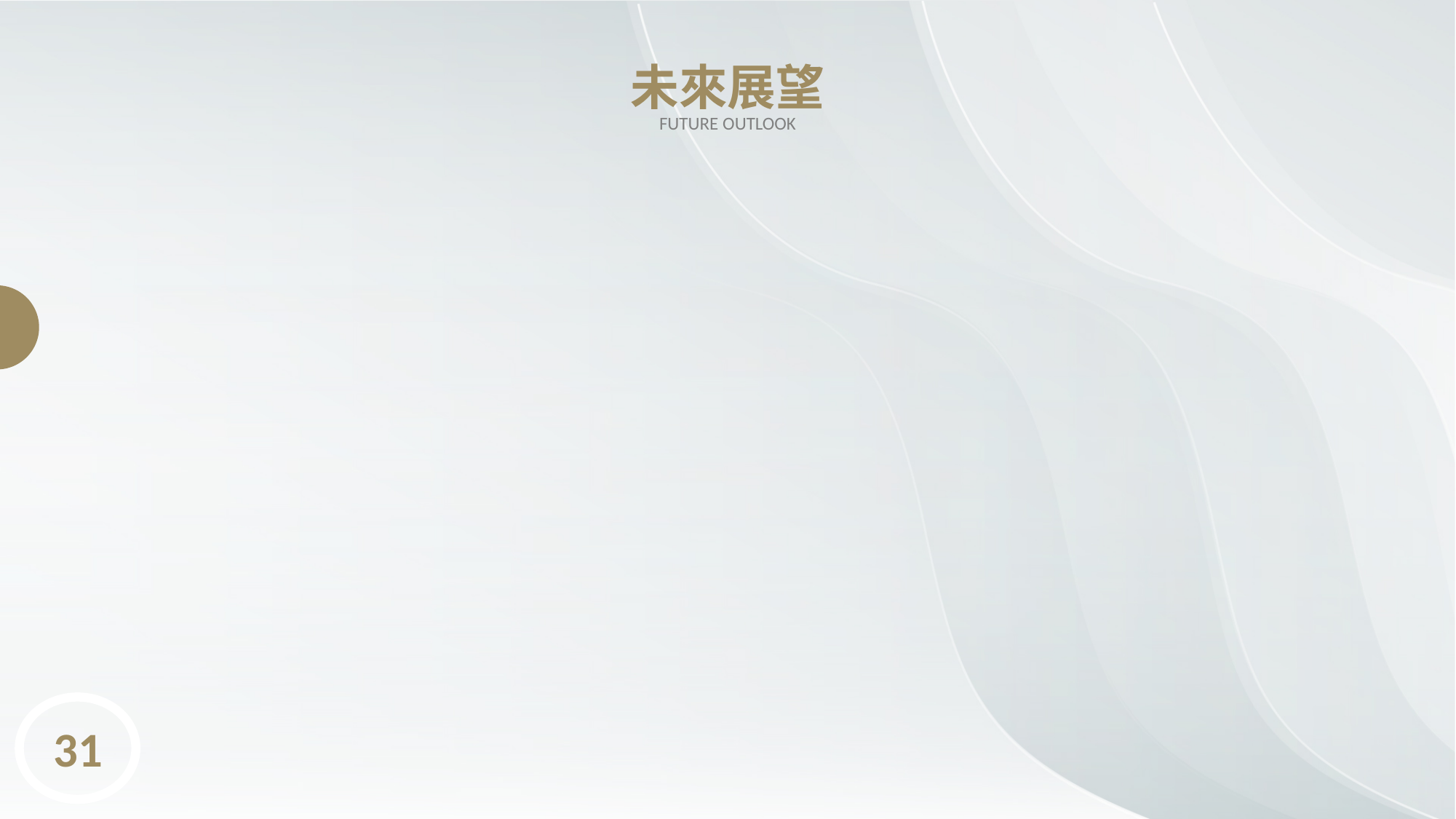

未來展望

FUTURE OUTLOOK

智能
自動 / 手動模式
便利
模組化組裝
普及
製作方式簡化
降低成本
連接其他裝置
連接跑馬燈
警示使用者
連接手機
手機遙控窗戶

31